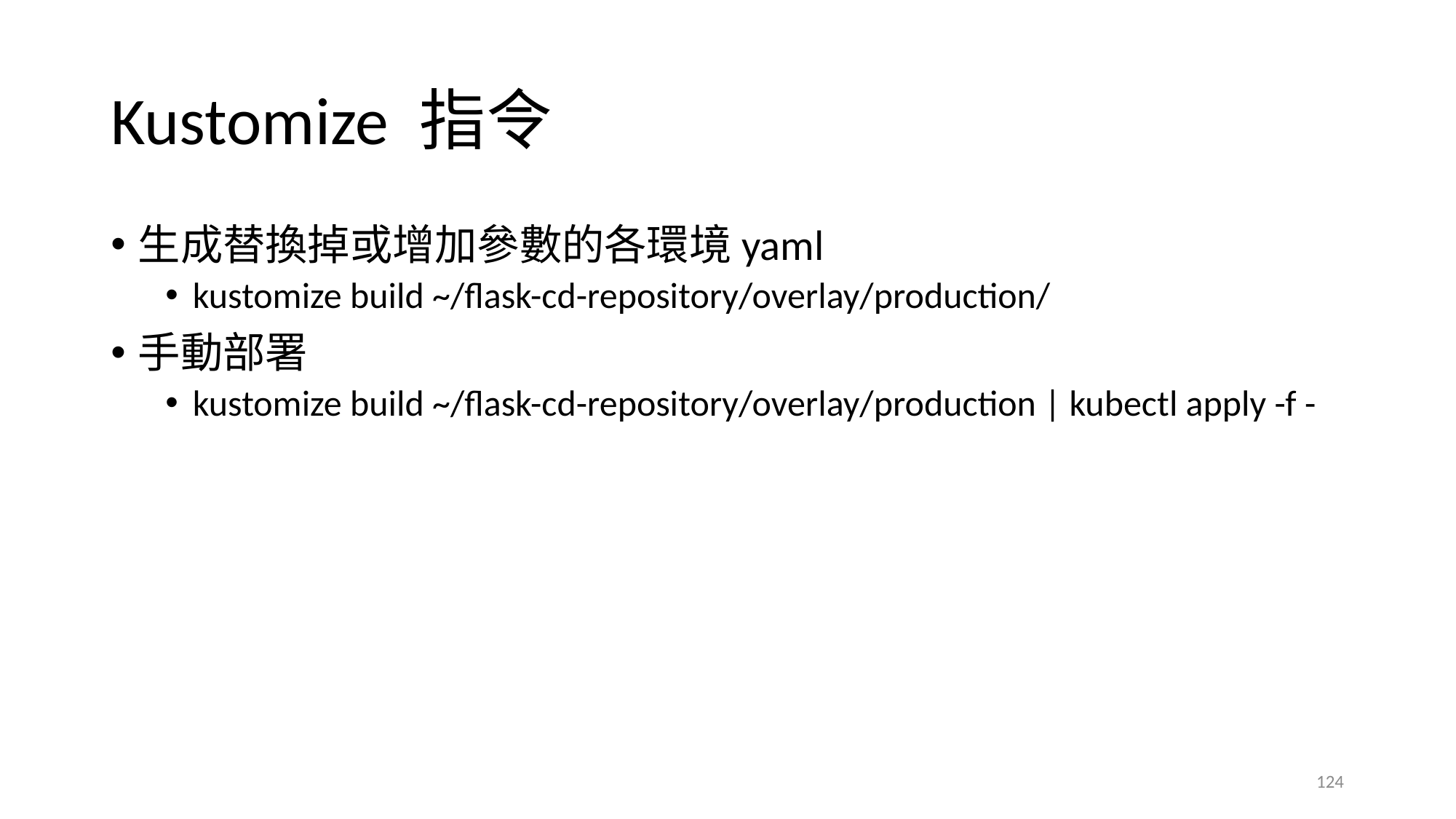

# Kustomize 指令
生成替換掉或增加參數的各環境yaml
kustomize build ~/flask-cd-repository/overlay/production/
手動部署
kustomize build ~/flask-cd-repository/overlay/production | kubectl apply -f -
124